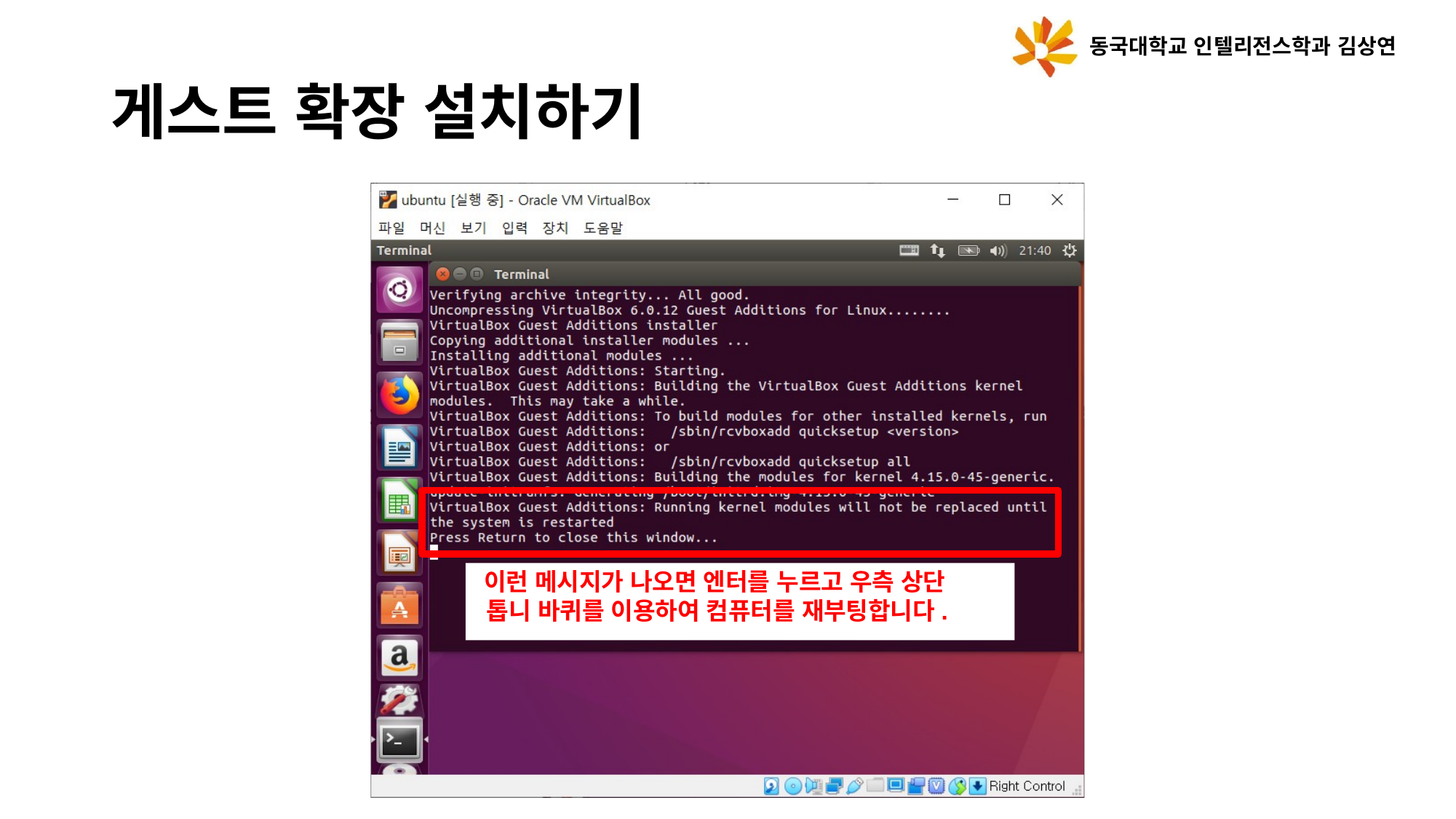

동국대학교 인텔리전스학과 김상연
# 게스트 확장 설치하기

이런 메시지가 나오면 엔터를 누르고 우측 상단
톱니 바퀴를 이용하여 컴퓨터를 재부팅합니다.
클릭!